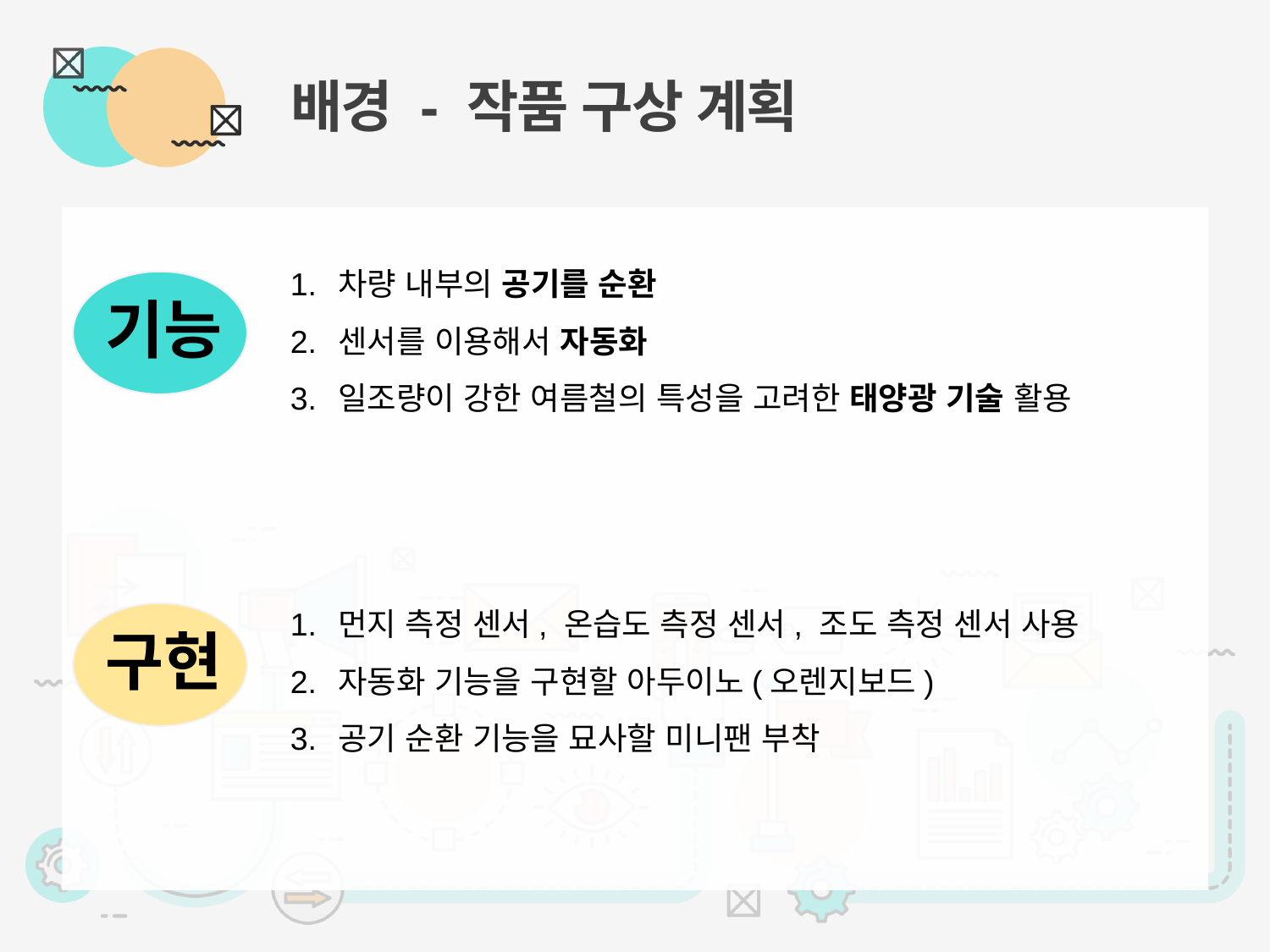

# 배경 - 작품 구상 계획
차량 내부의 공기를 순환
센서를 이용해서 자동화
일조량이 강한 여름철의 특성을 고려한 태양광 기술 활용

기능
먼지 측정 센서, 온습도 측정 센서, 조도 측정 센서 사용
자동화 기능을 구현할 아두이노(오렌지보드)
공기 순환 기능을 묘사할 미니팬 부착

구현